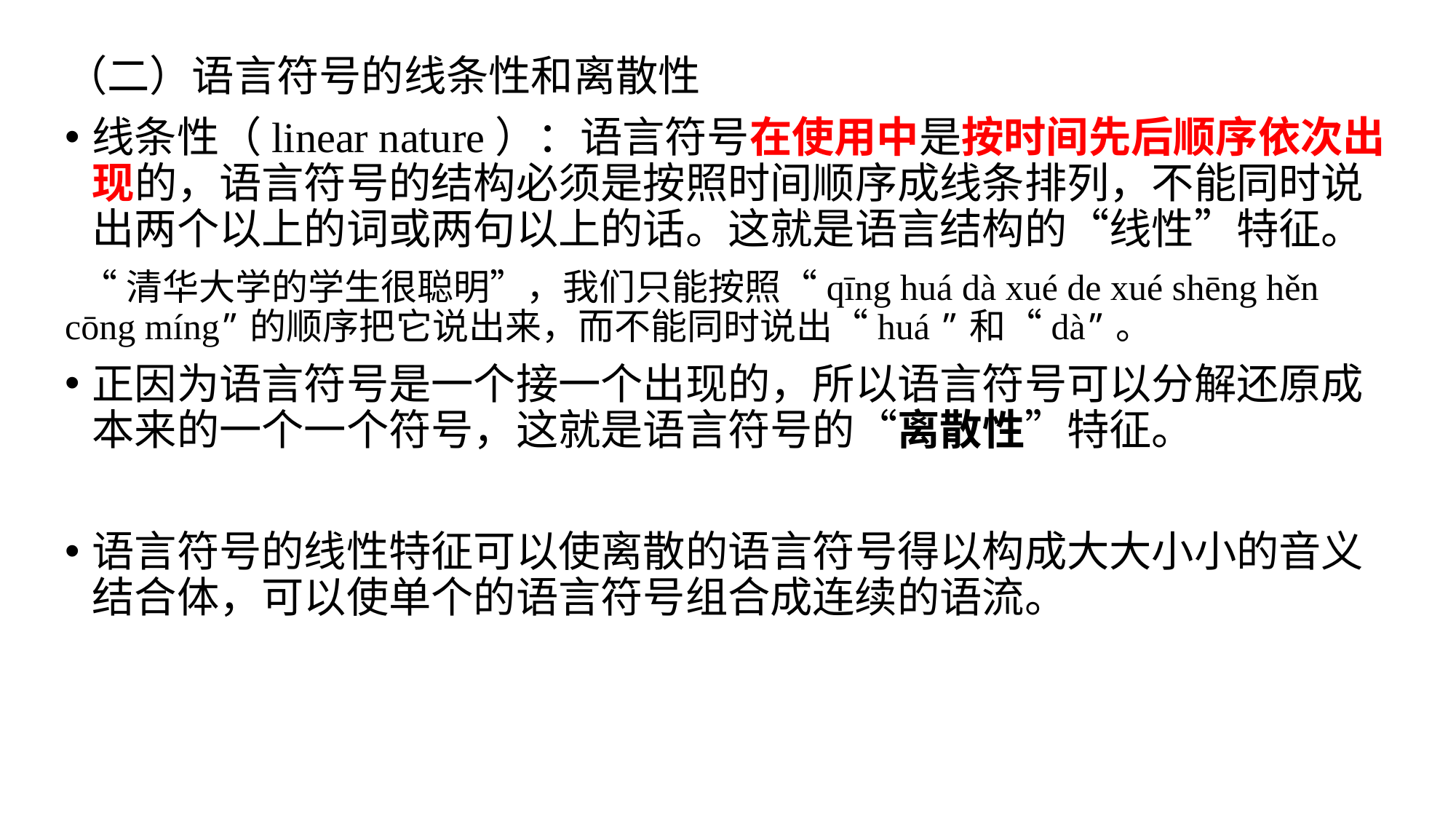

（二）语言符号的线条性和离散性
线条性（linear nature）：语言符号在使用中是按时间先后顺序依次出现的，语言符号的结构必须是按照时间顺序成线条排列，不能同时说出两个以上的词或两句以上的话。这就是语言结构的“线性”特征。
  “清华大学的学生很聪明”，我们只能按照“qīng huá dà xué de xué shēng hěn cōng míng”的顺序把它说出来，而不能同时说出“huá ”和“dà”。
正因为语言符号是一个接一个出现的，所以语言符号可以分解还原成本来的一个一个符号，这就是语言符号的“离散性”特征。

语言符号的线性特征可以使离散的语言符号得以构成大大小小的音义结合体，可以使单个的语言符号组合成连续的语流。